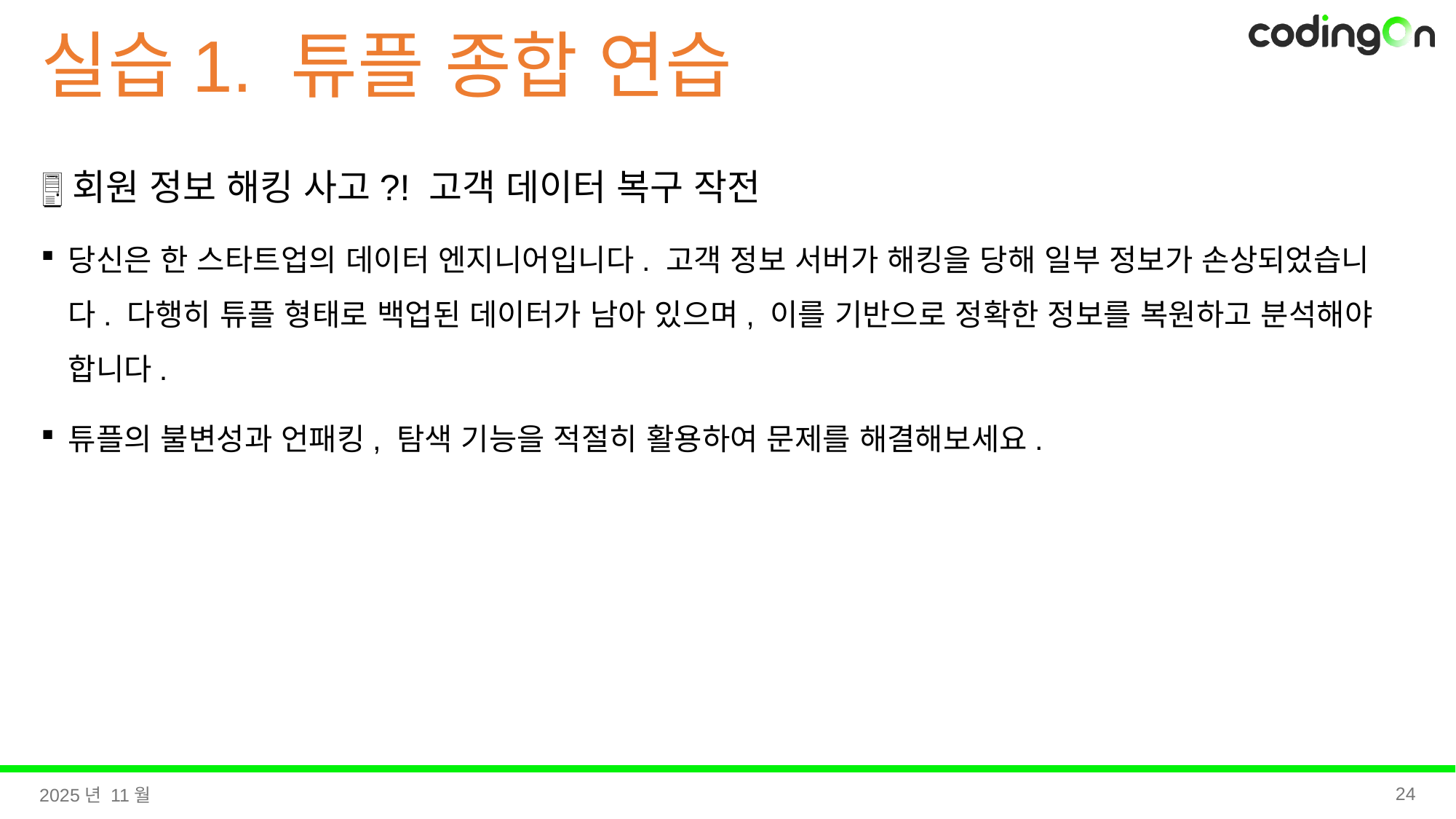

실습1. 튜플 종합 연습
🖥️회원 정보 해킹 사고?! 고객 데이터 복구 작전
당신은 한 스타트업의 데이터 엔지니어입니다. 고객 정보 서버가 해킹을 당해 일부 정보가 손상되었습니다. 다행히 튜플 형태로 백업된 데이터가 남아 있으며, 이를 기반으로 정확한 정보를 복원하고 분석해야 합니다.
튜플의 불변성과 언패킹, 탐색 기능을 적절히 활용하여 문제를 해결해보세요.
24
2025년 11월